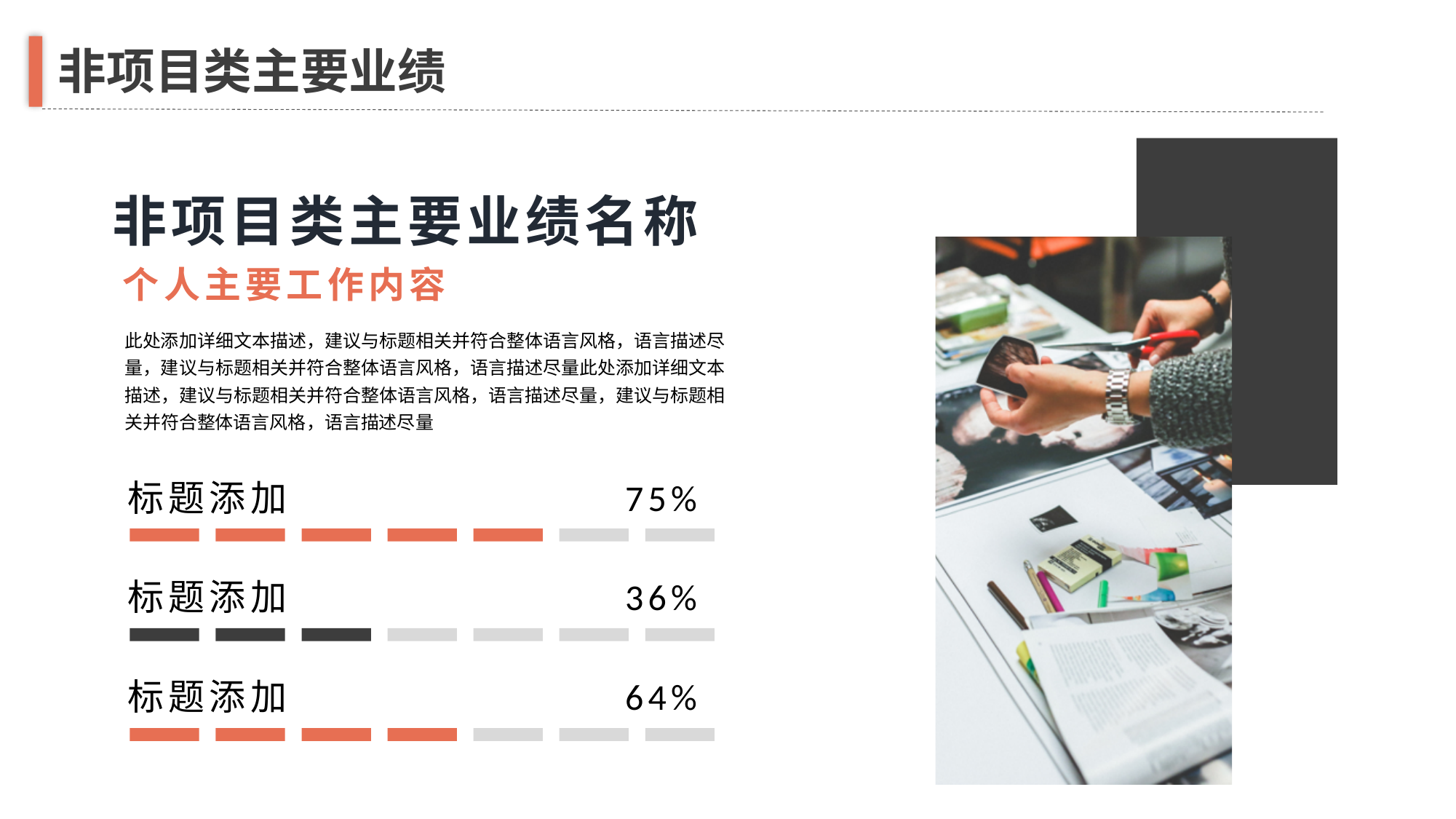

非项目类主要业绩

非项目类主要业绩名称

个人主要工作内容
此处添加详细文本描述，建议与标题相关并符合整体语言风格，语言描述尽量，建议与标题相关并符合整体语言风格，语言描述尽量此处添加详细文本描述，建议与标题相关并符合整体语言风格，语言描述尽量，建议与标题相关并符合整体语言风格，语言描述尽量
标题添加
75%

标题添加
36%

标题添加
64%